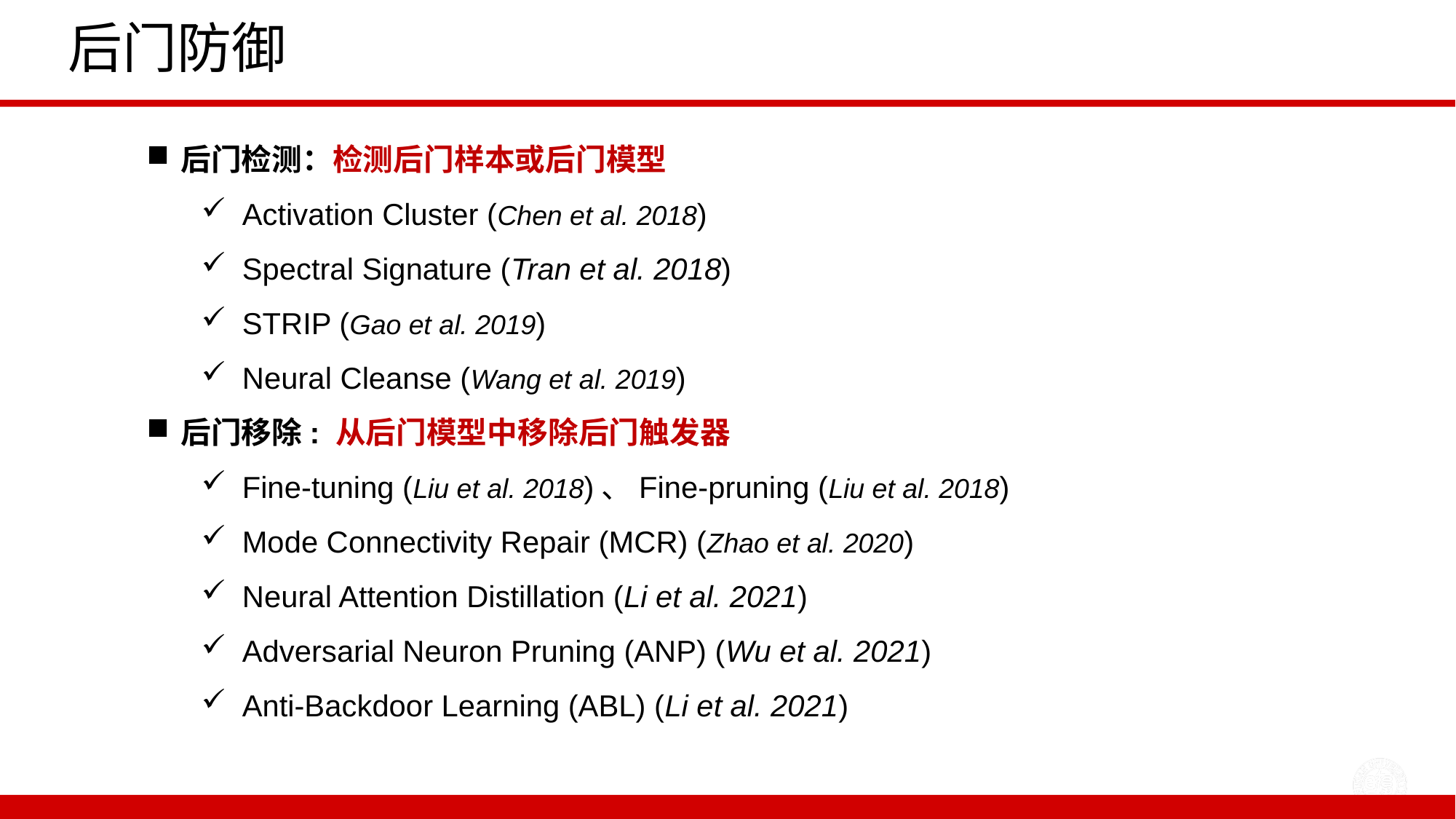

# 后门防御
后门检测：检测后门样本或后门模型
Activation Cluster (Chen et al. 2018)
Spectral Signature (Tran et al. 2018)
STRIP (Gao et al. 2019)
Neural Cleanse (Wang et al. 2019)
后门移除: 从后门模型中移除后门触发器
Fine-tuning (Liu et al. 2018)、Fine-pruning (Liu et al. 2018)
Mode Connectivity Repair (MCR) (Zhao et al. 2020)
Neural Attention Distillation (Li et al. 2021)
Adversarial Neuron Pruning (ANP) (Wu et al. 2021)
Anti-Backdoor Learning (ABL) (Li et al. 2021)